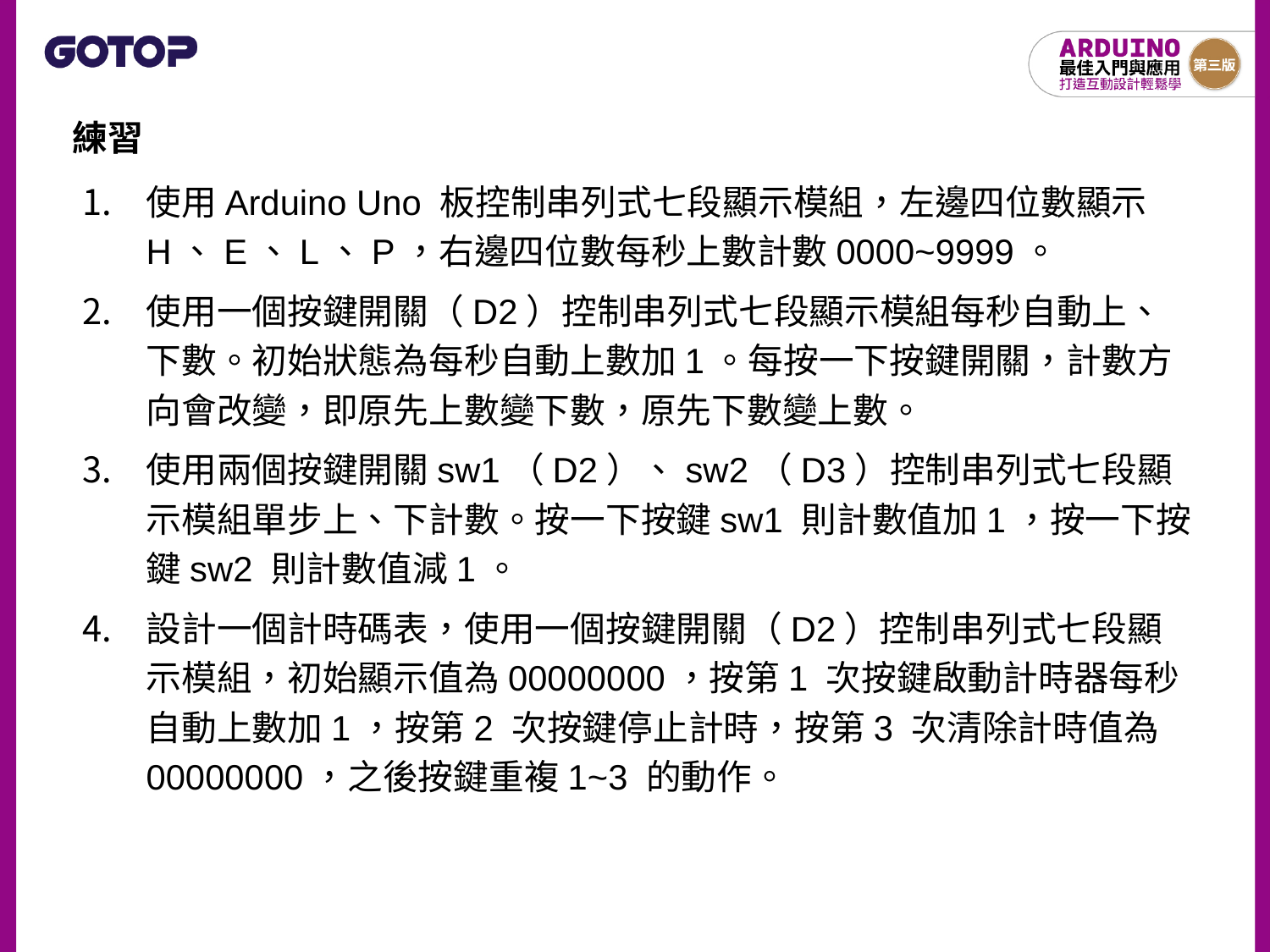

練習
使用Arduino Uno 板控制串列式七段顯示模組，左邊四位數顯示H、E、L、P，右邊四位數每秒上數計數0000~9999。
使用一個按鍵開關（D2）控制串列式七段顯示模組每秒自動上、下數。初始狀態為每秒自動上數加1。每按一下按鍵開關，計數方向會改變，即原先上數變下數，原先下數變上數。
使用兩個按鍵開關sw1（D2）、sw2（D3）控制串列式七段顯示模組單步上、下計數。按一下按鍵sw1 則計數值加1，按一下按鍵sw2 則計數值減1。
設計一個計時碼表，使用一個按鍵開關（D2）控制串列式七段顯示模組，初始顯示值為00000000，按第1 次按鍵啟動計時器每秒自動上數加1，按第2 次按鍵停止計時，按第3 次清除計時值為00000000，之後按鍵重複1~3 的動作。